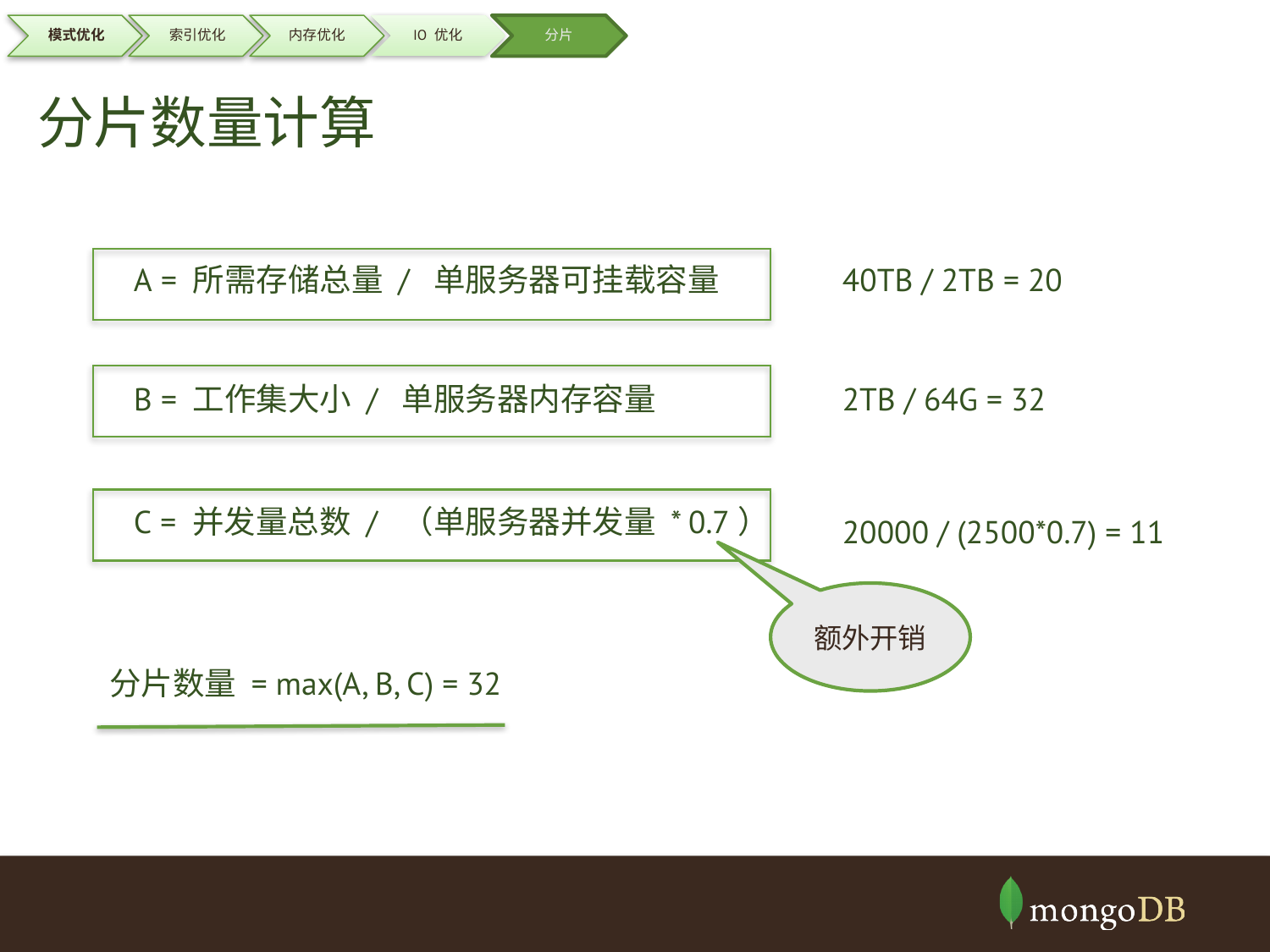

模式优化
索引优化
内存优化
IO 优化
分片

分片数量计算

A = 所需存储总量 /  单服务器可挂载容量
40TB / 2TB = 20

B = 工作集大小 /  单服务器内存容量
2TB / 64G = 32

C = 并发量总数 /  （单服务器并发量 * 0.7）
20000 / (2500*0.7) = 11
额外开销
分片数量 = max(A, B, C) = 32